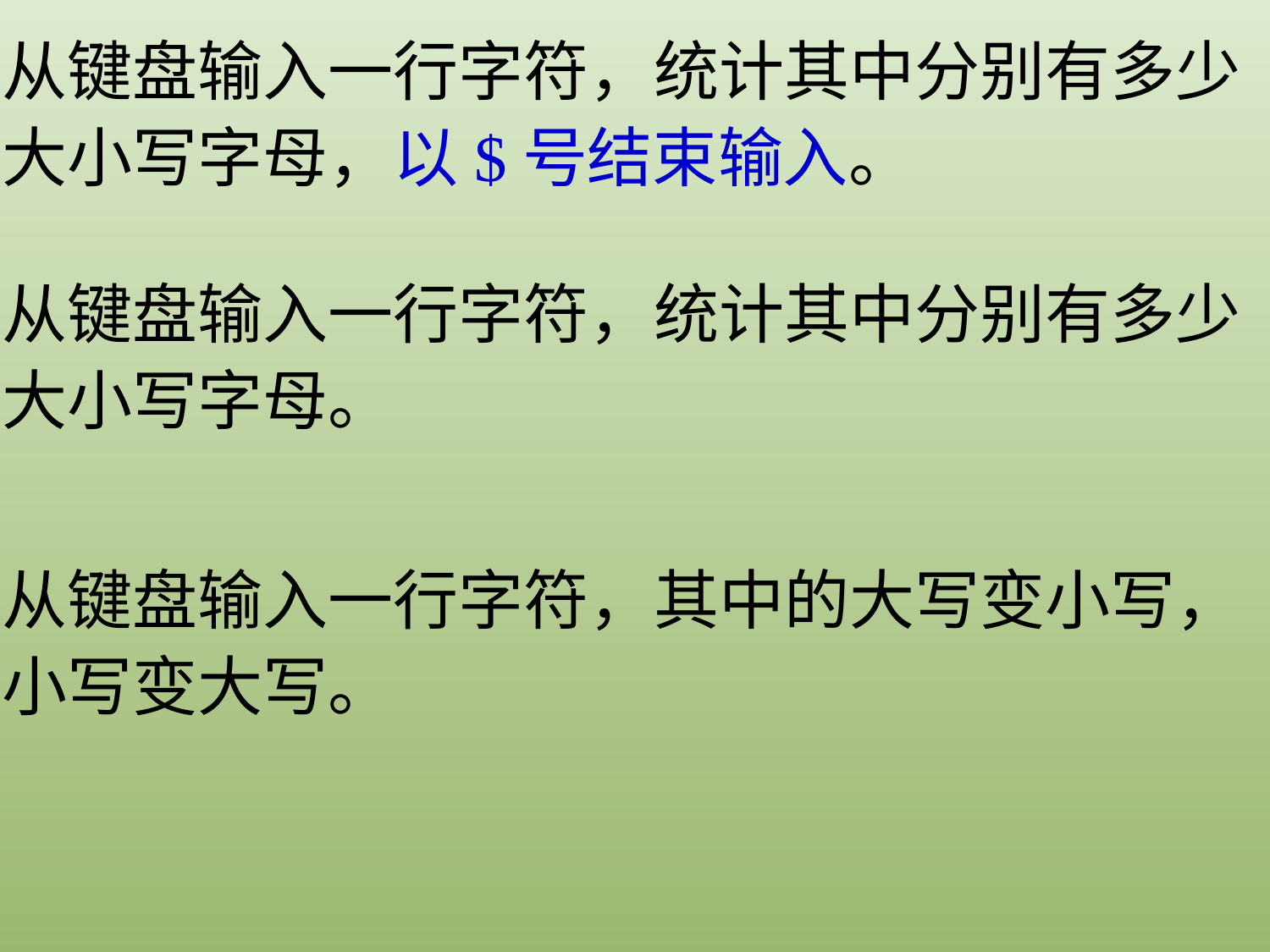

从键盘输入一行字符，统计其中分别有多少大小写字母，以$号结束输入。
从键盘输入一行字符，统计其中分别有多少大小写字母。
从键盘输入一行字符，其中的大写变小写，小写变大写。
352